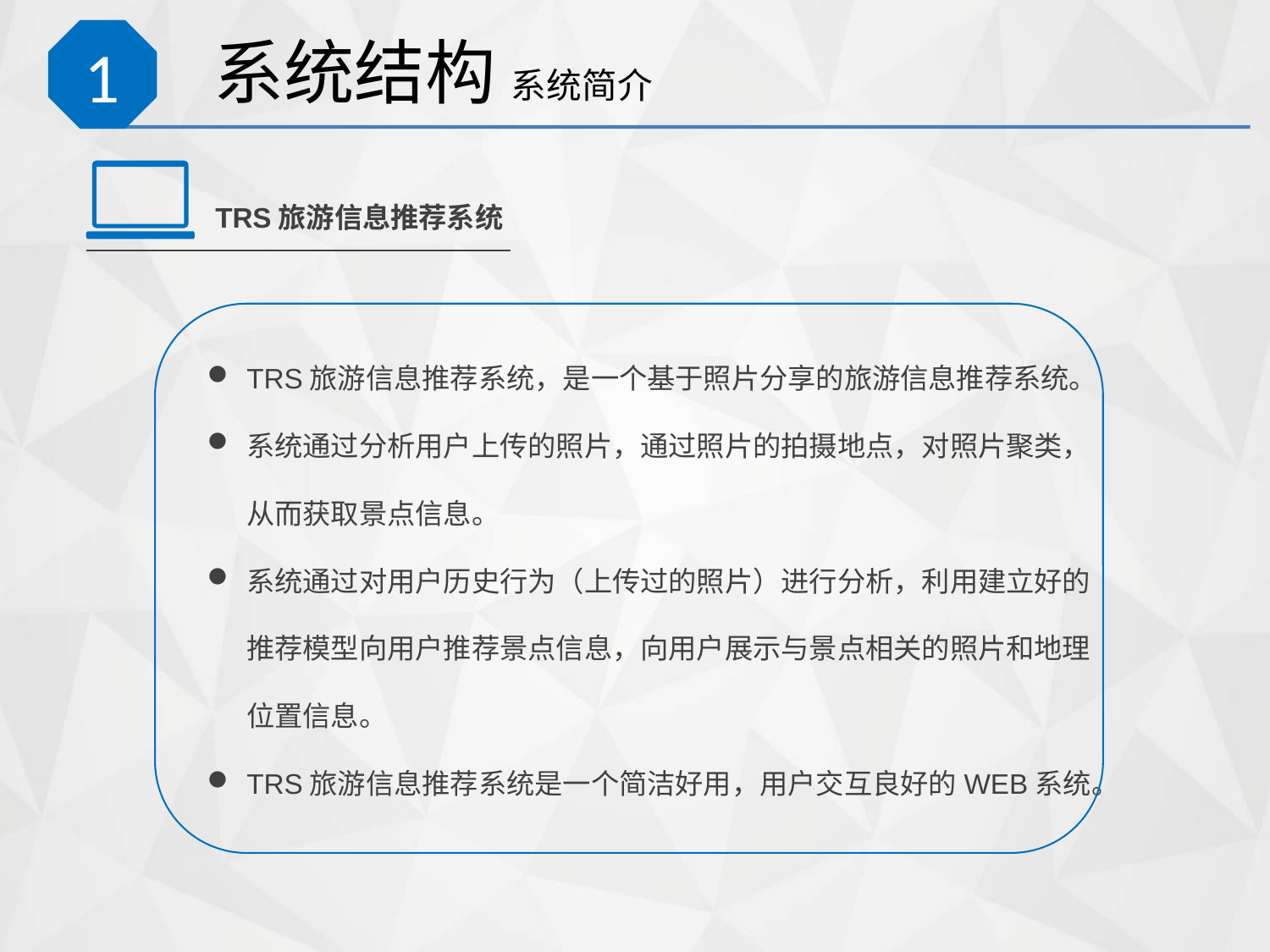

#

系统结构 系统简介
1

TRS旅游信息推荐系统

TRS旅游信息推荐系统，是一个基于照片分享的旅游信息推荐系统。
系统通过分析用户上传的照片，通过照片的拍摄地点，对照片聚类，从而获取景点信息。
系统通过对用户历史行为（上传过的照片）进行分析，利用建立好的推荐模型向用户推荐景点信息，向用户展示与景点相关的照片和地理位置信息。
TRS旅游信息推荐系统是一个简洁好用，用户交互良好的WEB系统。